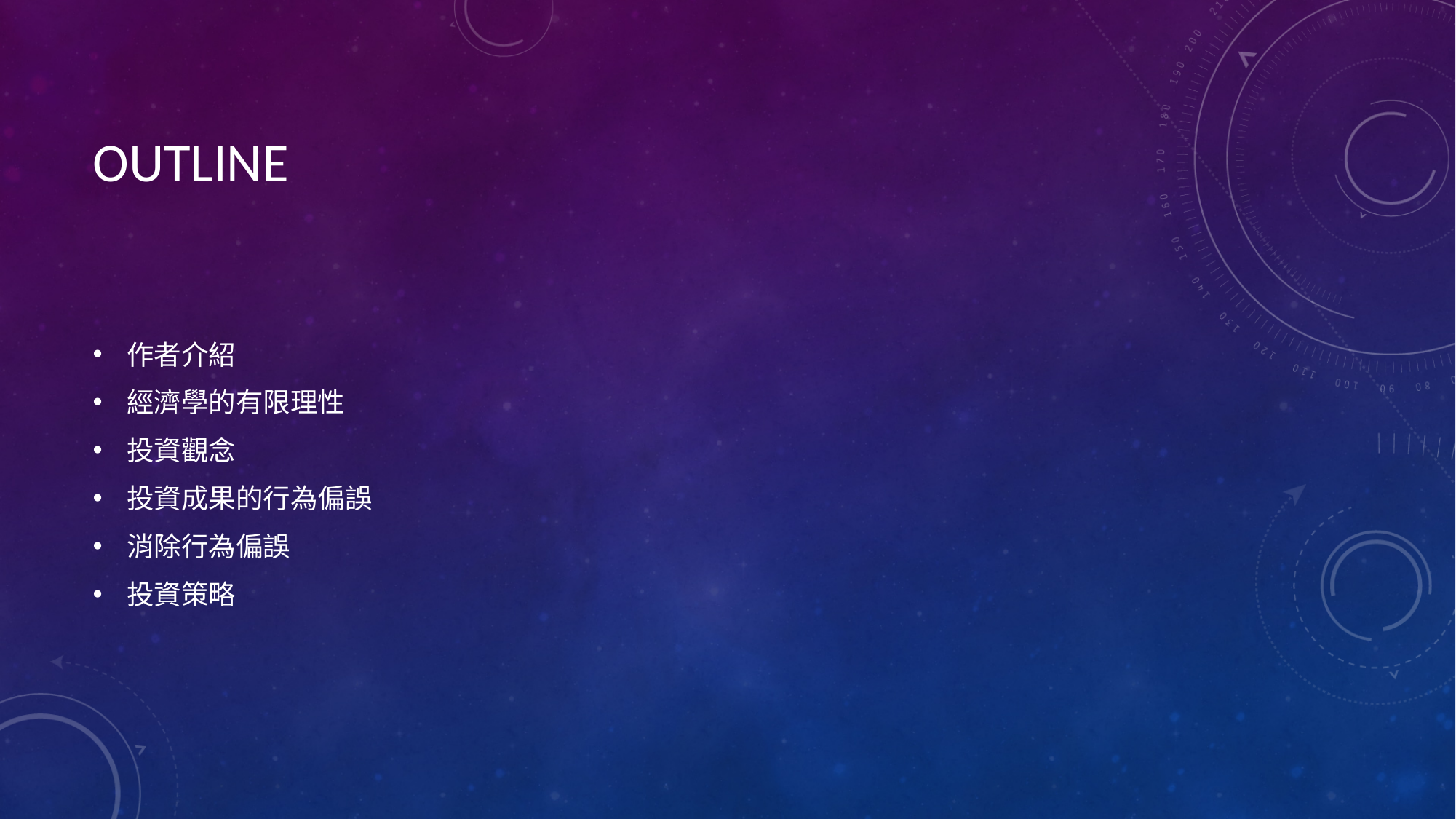

# outline
作者介紹
經濟學的有限理性
投資觀念
投資成果的行為偏誤
消除行為偏誤
投資策略